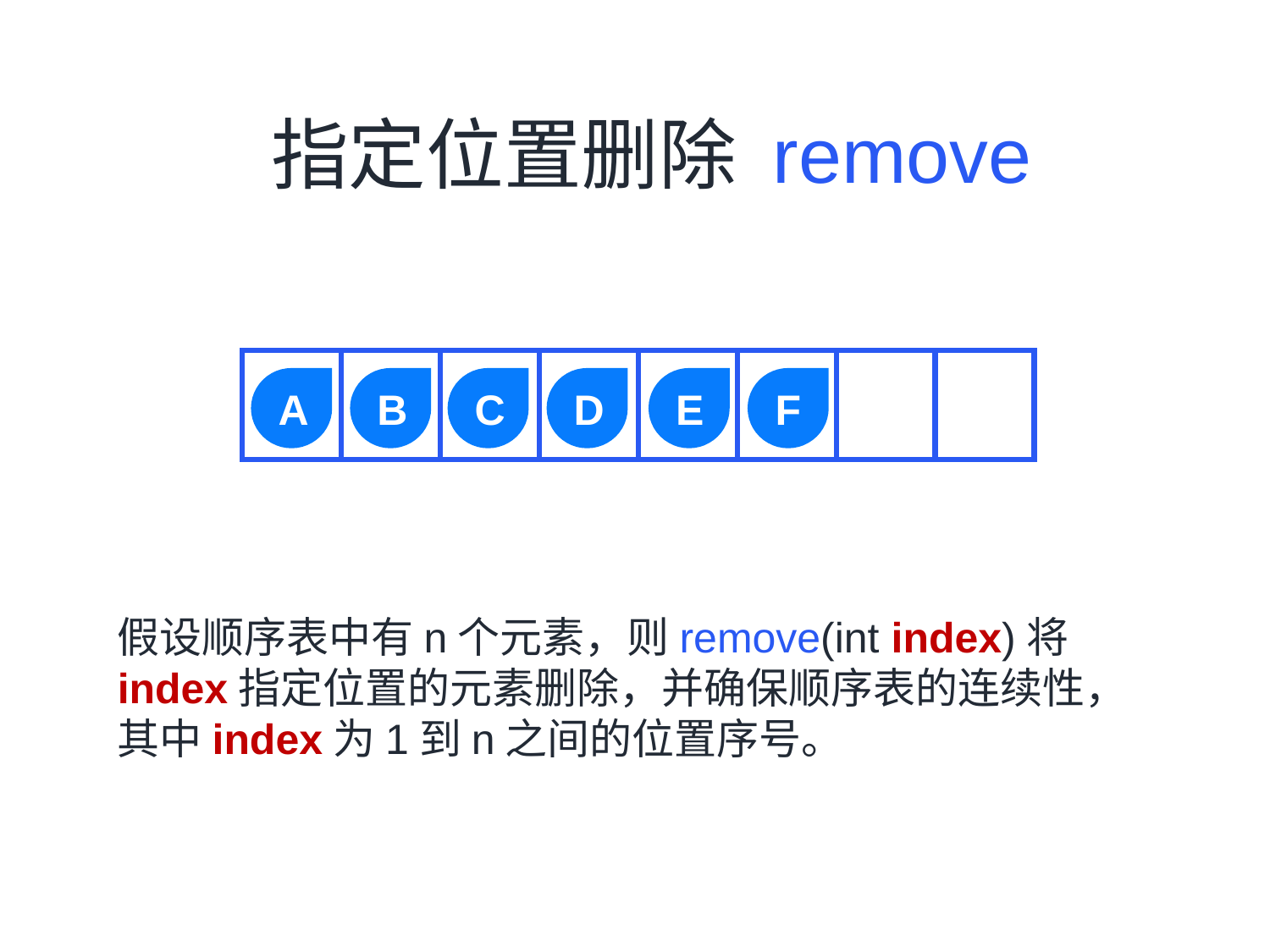

指定位置删除 remove

B
C
D
E
F
A
假设顺序表中有n个元素，则remove(int index)将index指定位置的元素删除，并确保顺序表的连续性，其中index为1到n之间的位置序号。